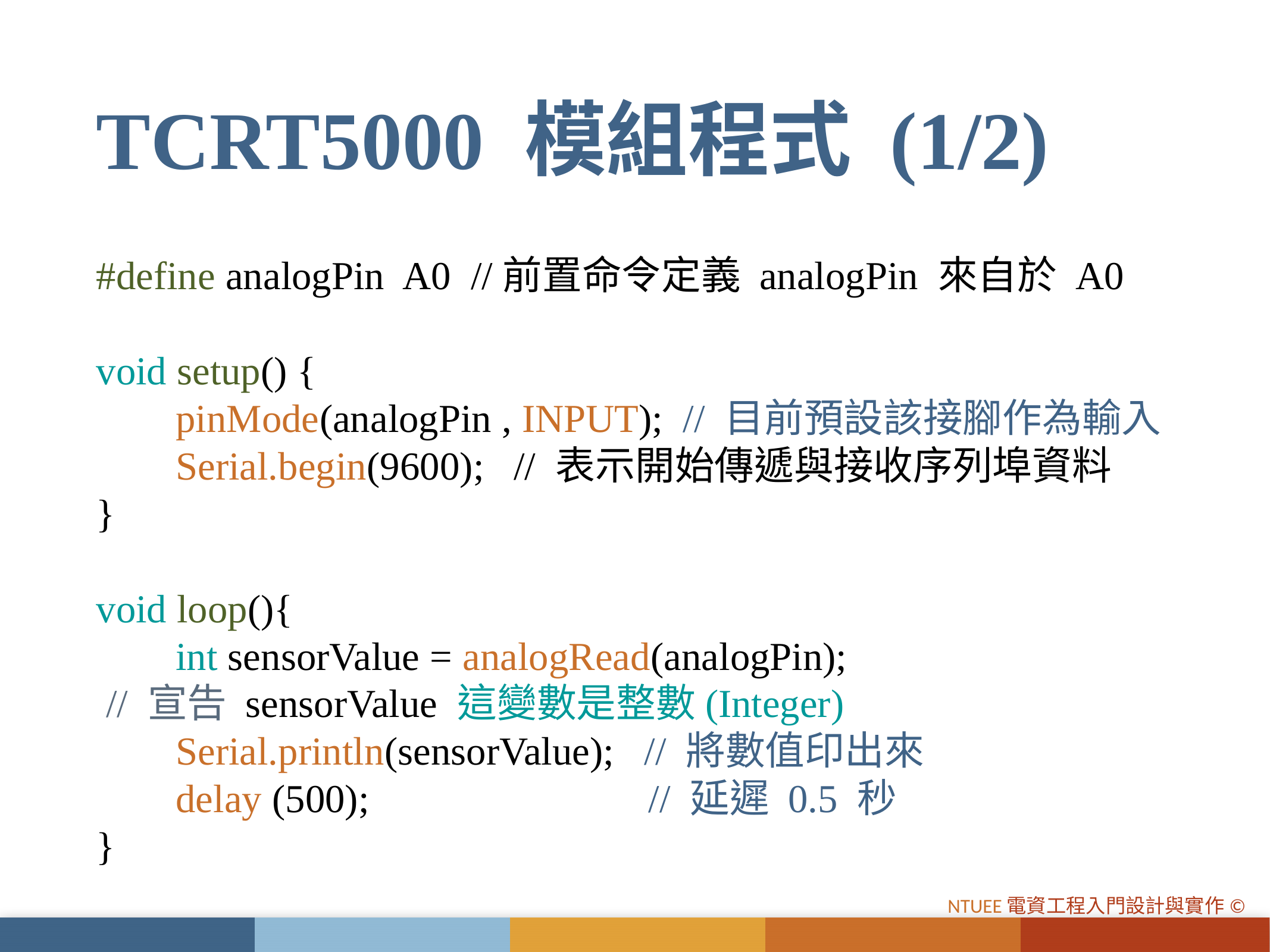

# TCRT5000 模組程式 (1/2)
#define analogPin  A0  //前置命令定義 analogPin 來自於 A0
void setup() {
        pinMode(analogPin , INPUT);  // 目前預設該接腳作為輸入
        Serial.begin(9600);   // 表示開始傳遞與接收序列埠資料
}

void loop(){
        int sensorValue = analogRead(analogPin);
 // 宣告 sensorValue 這變數是整數(Integer)
        Serial.println(sensorValue);   // 將數值印出來
        delay (500);                            // 延遲 0.5 秒
}